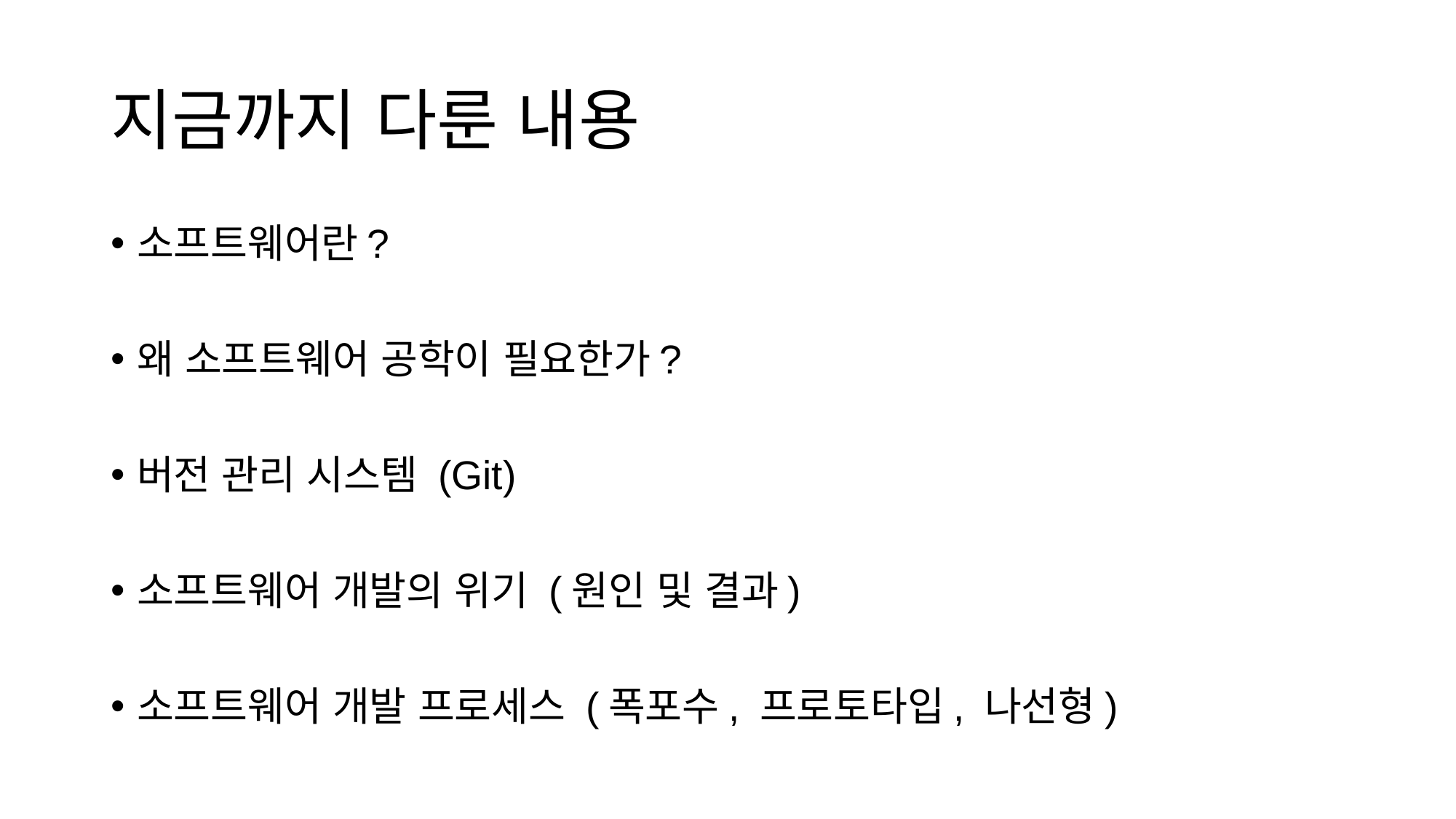

# 지금까지 다룬 내용
소프트웨어란?

왜 소프트웨어 공학이 필요한가?

버전 관리 시스템 (Git)

소프트웨어 개발의 위기 (원인 및 결과)

소프트웨어 개발 프로세스 (폭포수, 프로토타입, 나선형)